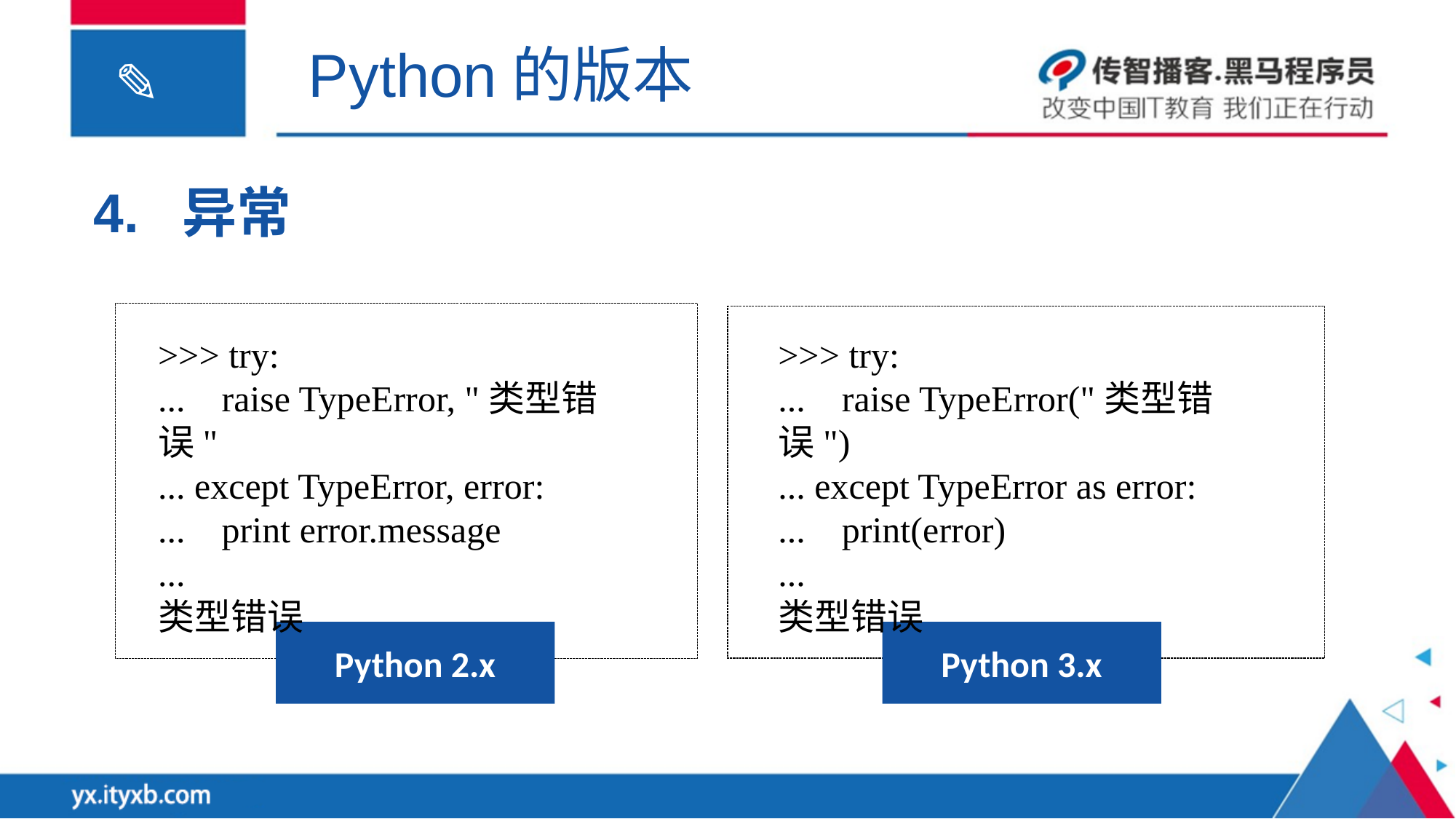

Python的版本
4.  异常

>>> try:
...    raise TypeError, "类型错误"
... except TypeError, error:
...    print error.message
...
类型错误
>>> try:
...    raise TypeError("类型错误")
... except TypeError as error:
...    print(error)
...
类型错误
Python 2.x
Python 3.x